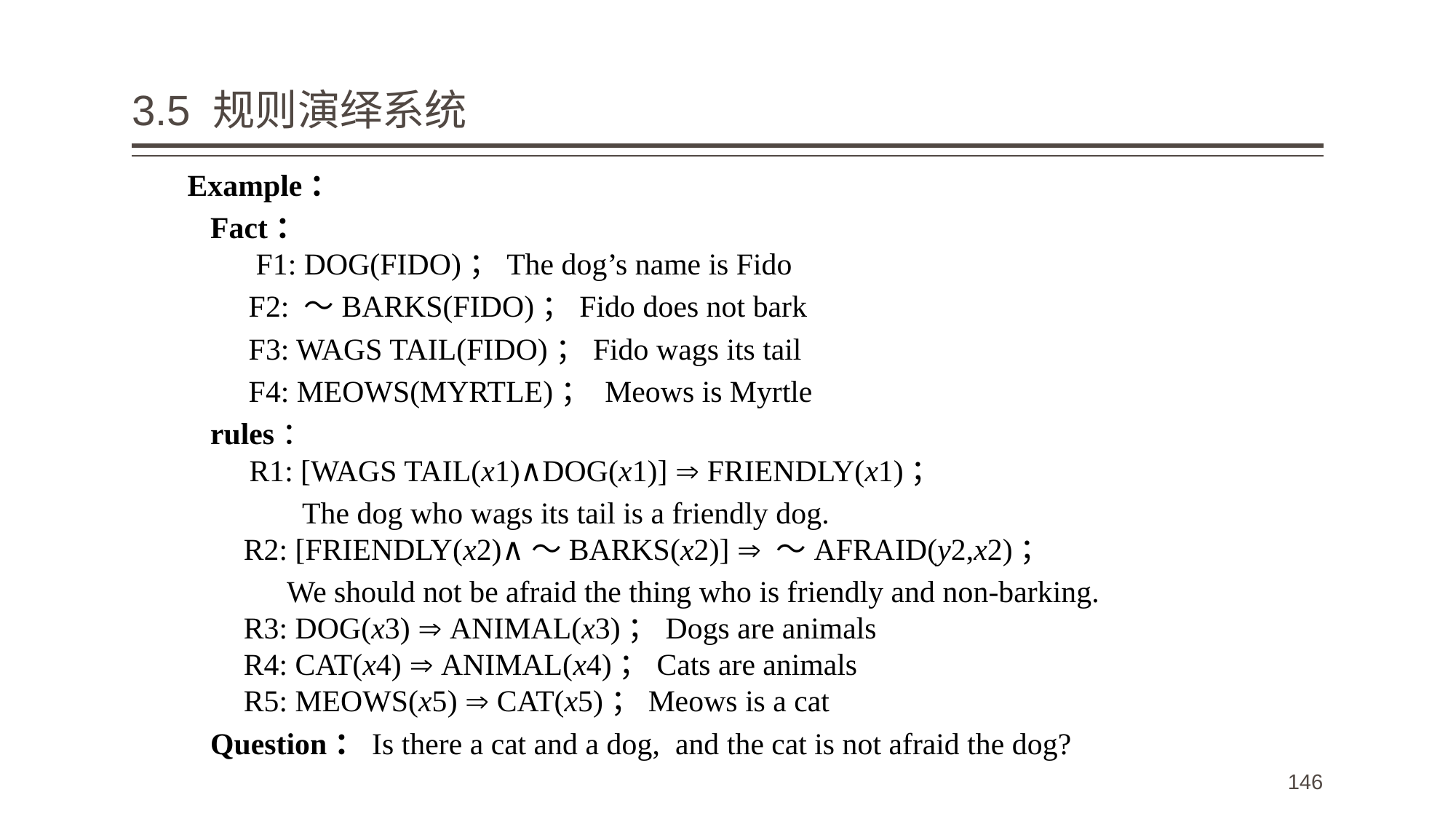

# 3.5 规则演绎系统
Example：
   Fact：
   F1: DOG(FIDO)；The dog’s name is Fido
        F2: ～BARKS(FIDO)；Fido does not bark
        F3: WAGS TAIL(FIDO)；Fido wags its tail
        F4: MEOWS(MYRTLE)； Meows is Myrtle
   rules：
  R1: [WAGS TAIL(x1)∧DOG(x1)] ⇒ FRIENDLY(x1)；
               The dog who wags its tail is a friendly dog.
  R2: [FRIENDLY(x2)∧～BARKS(x2)] ⇒ ～AFRAID(y2,x2)；
             We should not be afraid the thing who is friendly and non-barking.
  R3: DOG(x3) ⇒ ANIMAL(x3)；Dogs are animals
  R4: CAT(x4) ⇒ ANIMAL(x4)；Cats are animals
  R5: MEOWS(x5) ⇒ CAT(x5)；Meows is a cat
   Question：Is there a cat and a dog,  and the cat is not afraid the dog?
146
146